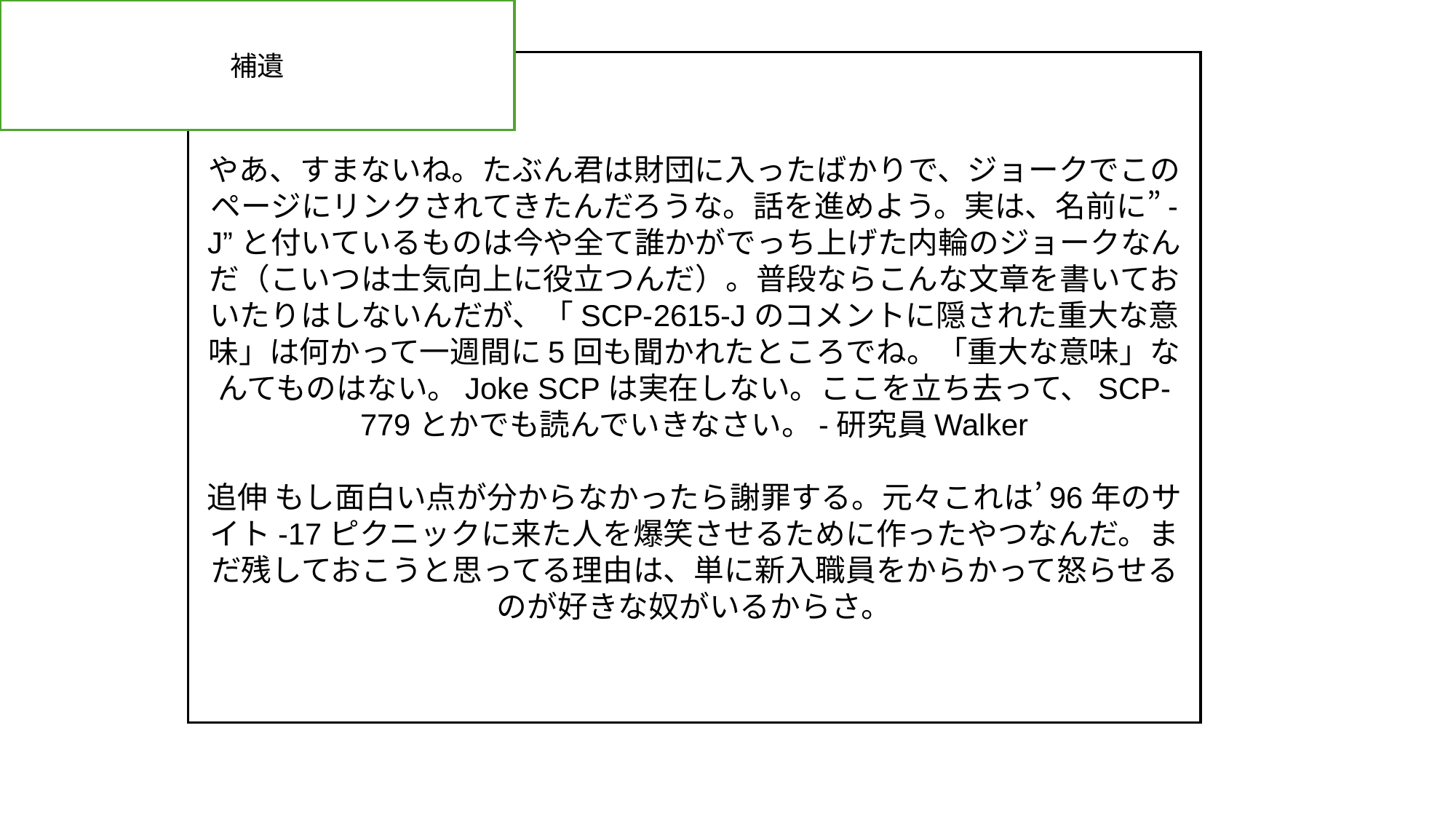

補遺
やあ、すまないね。たぶん君は財団に入ったばかりで、ジョークでこのページにリンクされてきたんだろうな。話を進めよう。実は、名前に”-J”と付いているものは今や全て誰かがでっち上げた内輪のジョークなんだ（こいつは士気向上に役立つんだ）。普段ならこんな文章を書いておいたりはしないんだが、「SCP-2615-Jのコメントに隠された重大な意味」は何かって一週間に5回も聞かれたところでね。「重大な意味」なんてものはない。Joke SCPは実在しない。ここを立ち去って、SCP-779とかでも読んでいきなさい。-研究員Walker

追伸 もし面白い点が分からなかったら謝罪する。元々これは’96年のサイト-17ピクニックに来た人を爆笑させるために作ったやつなんだ。まだ残しておこうと思ってる理由は、単に新入職員をからかって怒らせるのが好きな奴がいるからさ。